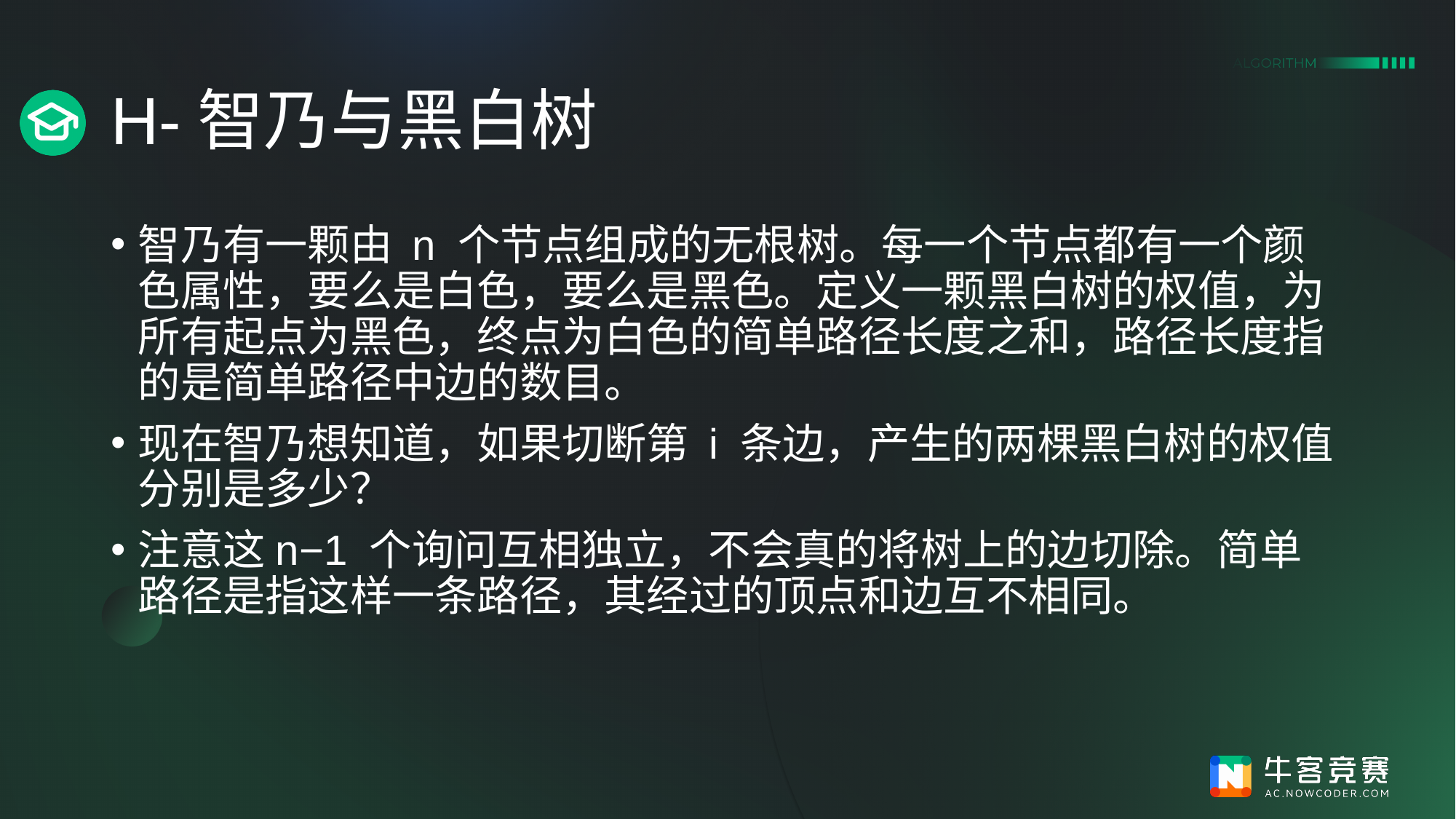

# H-智乃与黑白树
智乃有一颗由 n 个节点组成的无根树。每一个节点都有一个颜色属性，要么是白色，要么是黑色。定义一颗黑白树的权值，为所有起点为黑色，终点为白色的简单路径长度之和，路径长度指的是简单路径中边的数目。
现在智乃想知道，如果切断第 i 条边，产生的两棵黑白树的权值分别是多少？
注意这n−1 个询问互相独立，不会真的将树上的边切除。简单路径是指这样一条路径，其经过的顶点和边互不相同。